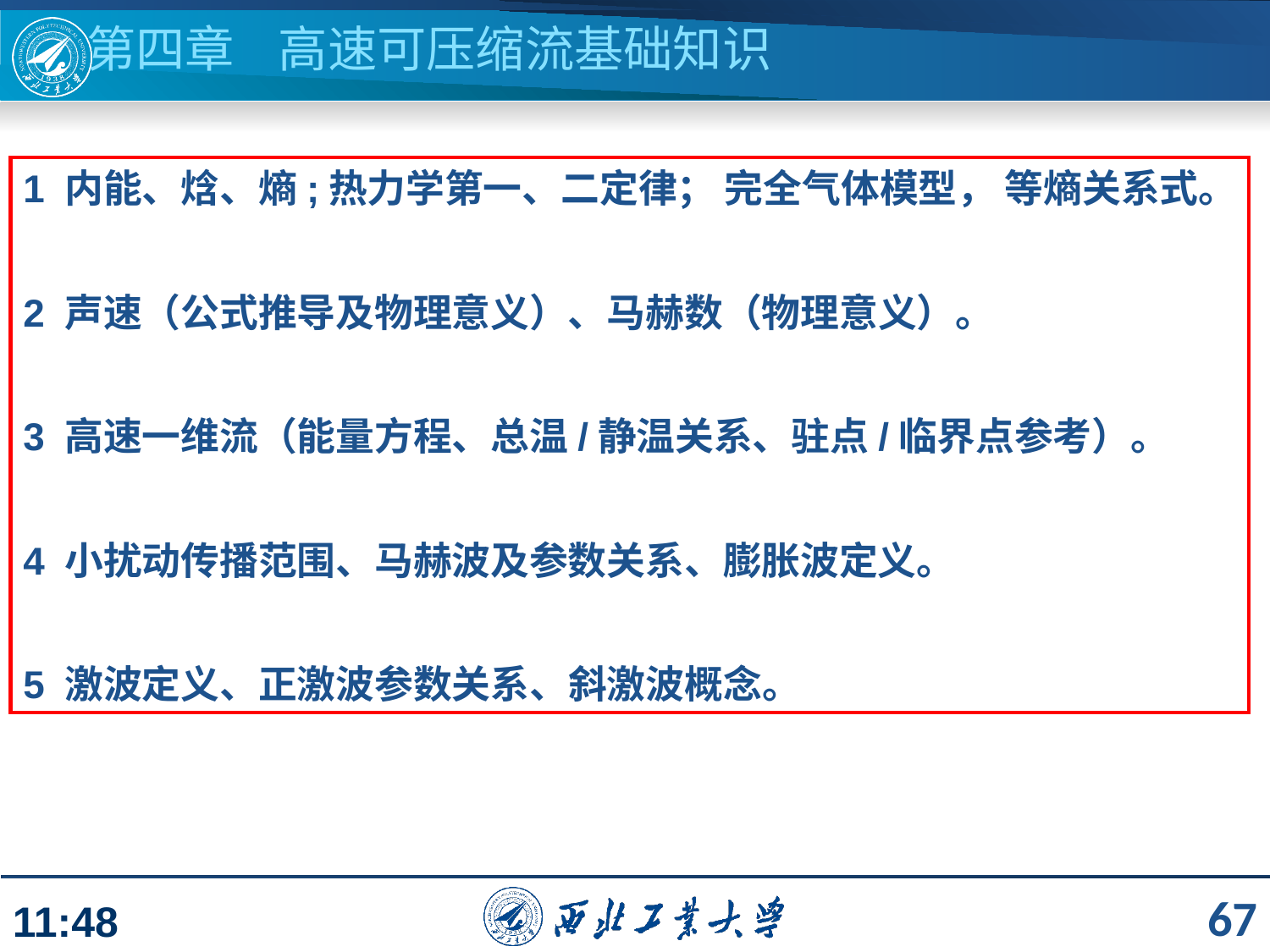

第四章    高速可压缩流基础知识

1 内能、焓、熵;热力学第一、二定律； 完全气体模型， 等熵关系式。

2 声速（公式推导及物理意义）、马赫数（物理意义）。

3 高速一维流（能量方程、总温/静温关系、驻点/临界点参考）。

4 小扰动传播范围、马赫波及参数关系、膨胀波定义。

5 激波定义、正激波参数关系、斜激波概念。
67